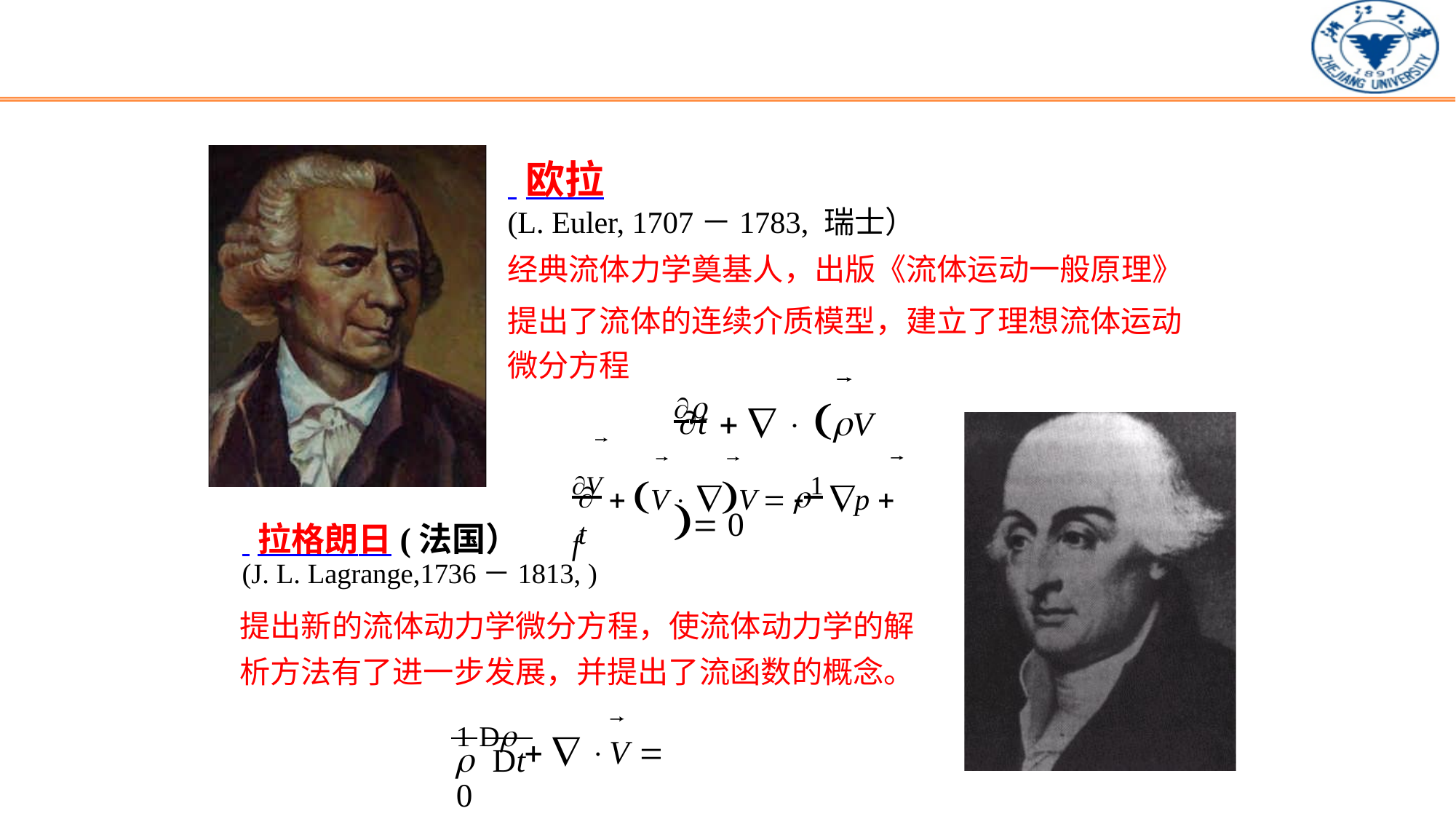

欧拉
(L. Euler, 1707－1783, 瑞士）
经典流体力学奠基人，出版《流体运动一般原理》
提出了流体的连续介质模型，建立了理想流体运动 微分方程
∂ρ + ∇ ⋅ (ρV )= 0

∂t

∂V + (V ⋅ ∇)V = − 1 ∇p + f

ρ
∂t
 拉格朗日(法国）
(J. L. Lagrange,1736－1813, )
提出新的流体动力学微分方程，使流体动力学的解 析方法有了进一步发展，并提出了流函数的概念。

1 Dρ + ∇ ⋅V = 0
ρ	Dt

8